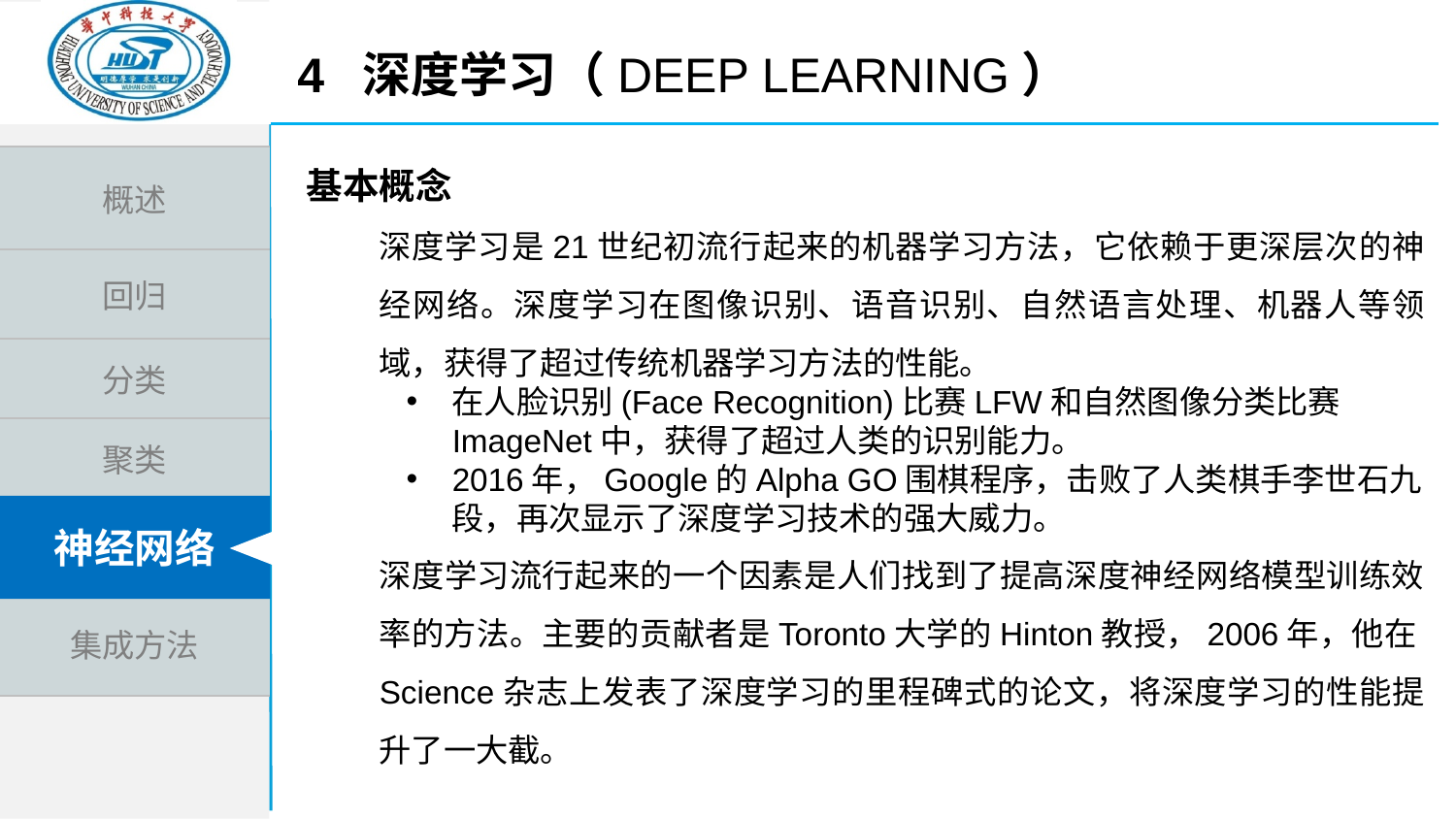

4  深度学习（Deep Learning）
基本概念
深度学习是21世纪初流行起来的机器学习方法，它依赖于更深层次的神经网络。深度学习在图像识别、语音识别、自然语言处理、机器人等领域，获得了超过传统机器学习方法的性能。
在人脸识别(Face Recognition)比赛LFW和自然图像分类比赛ImageNet中，获得了超过人类的识别能力。
2016年，Google的Alpha GO围棋程序，击败了人类棋手李世石九段，再次显示了深度学习技术的强大威力。
深度学习流行起来的一个因素是人们找到了提高深度神经网络模型训练效率的方法。主要的贡献者是Toronto大学的Hinton教授，2006年，他在Science杂志上发表了深度学习的里程碑式的论文，将深度学习的性能提升了一大截。